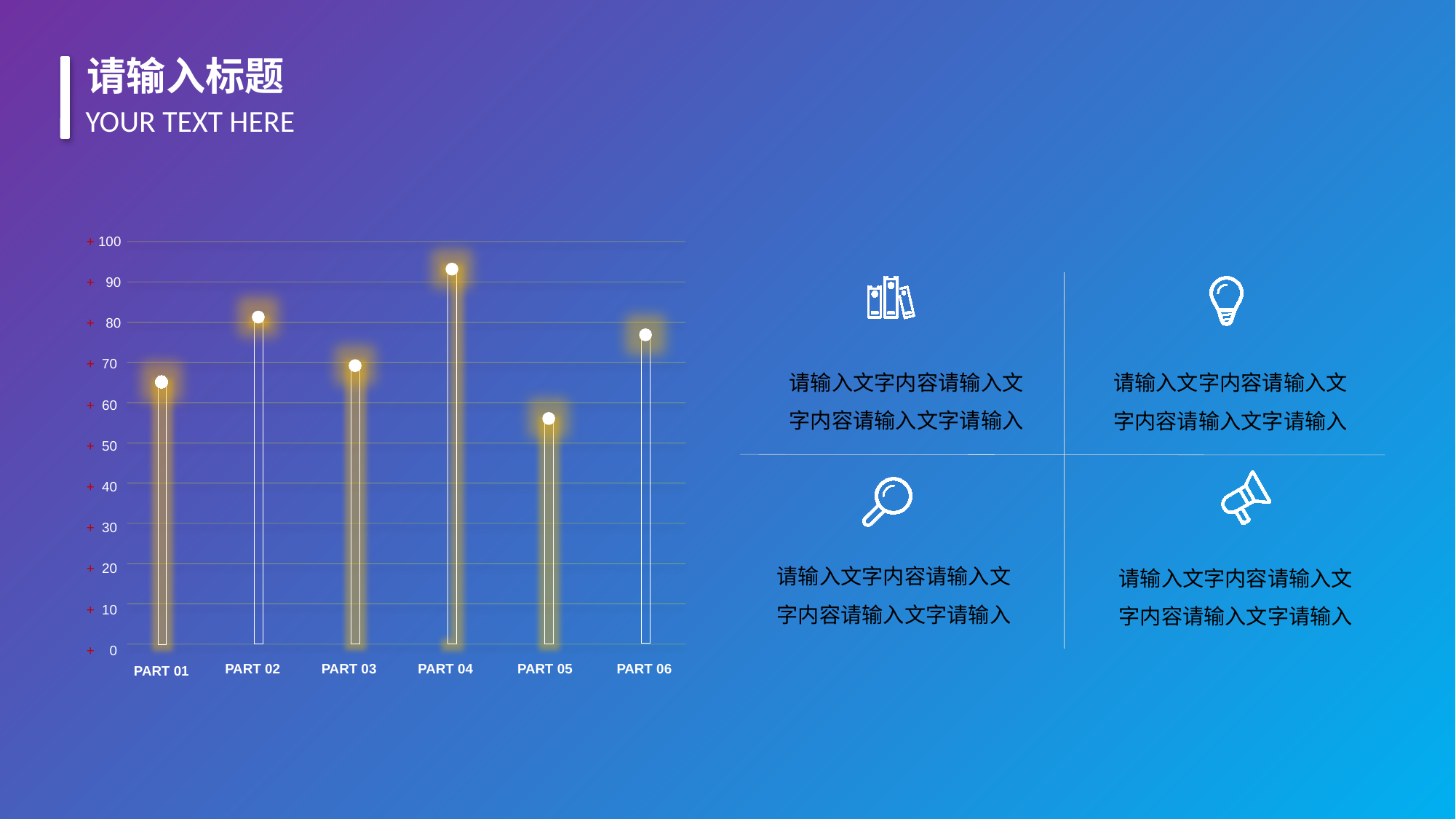

+ 100
+   90
+   80
+  70
+  60
+  50
+  40
+  30
+  20
+  10
+    0

请输入文字内容请输入文字内容请输入文字请输入
请输入文字内容请输入文字内容请输入文字请输入

请输入文字内容请输入文字内容请输入文字请输入
请输入文字内容请输入文字内容请输入文字请输入
PART 02
PART 03
PART 04
PART 05
PART 06
PART 01